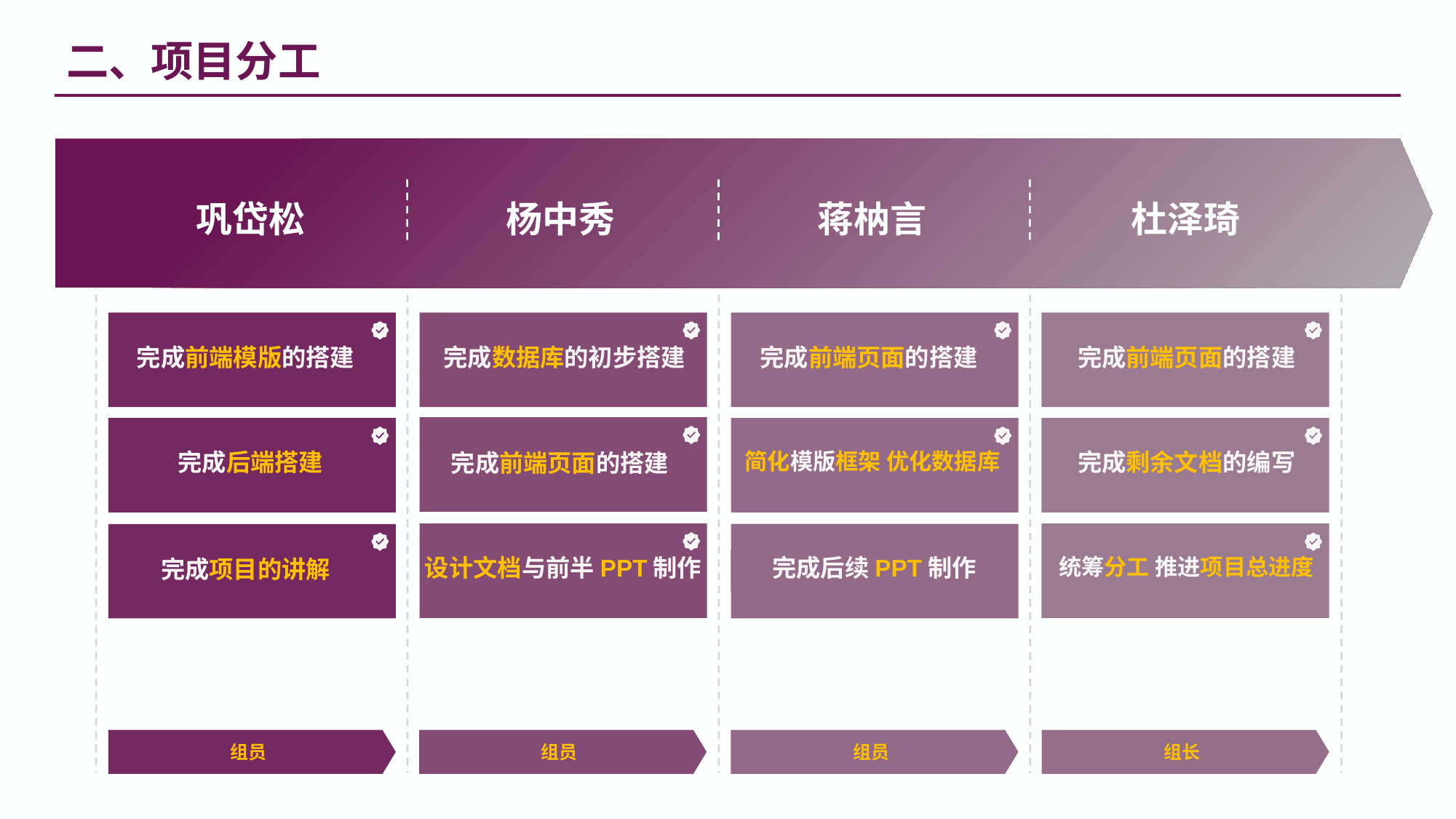

二、项目分工

巩岱松
杨中秀
蒋枘言
杜泽琦

完成前端模版的搭建
完成数据库的初步搭建
完成前端页面的搭建
完成前端页面的搭建

完成后端搭建
简化模版框架 优化数据库
完成剩余文档的编写
完成前端页面的搭建

设计文档与前半PPT制作
完成后续PPT制作
统筹分工 推进项目总进度
完成项目的讲解
组员
组员
组员
组长